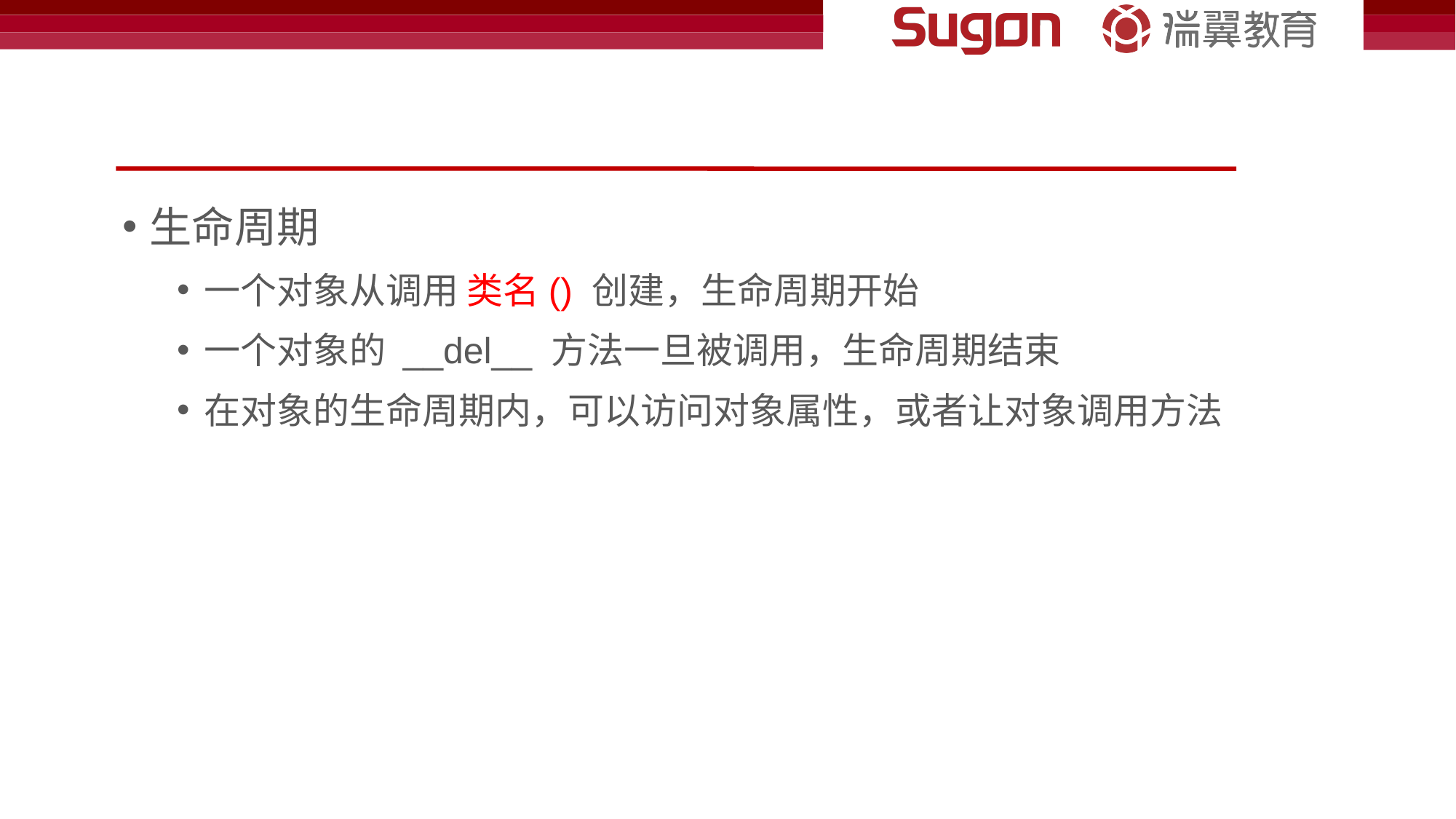

#
生命周期
一个对象从调用 类名() 创建，生命周期开始
一个对象的 __del__ 方法一旦被调用，生命周期结束
在对象的生命周期内，可以访问对象属性，或者让对象调用方法